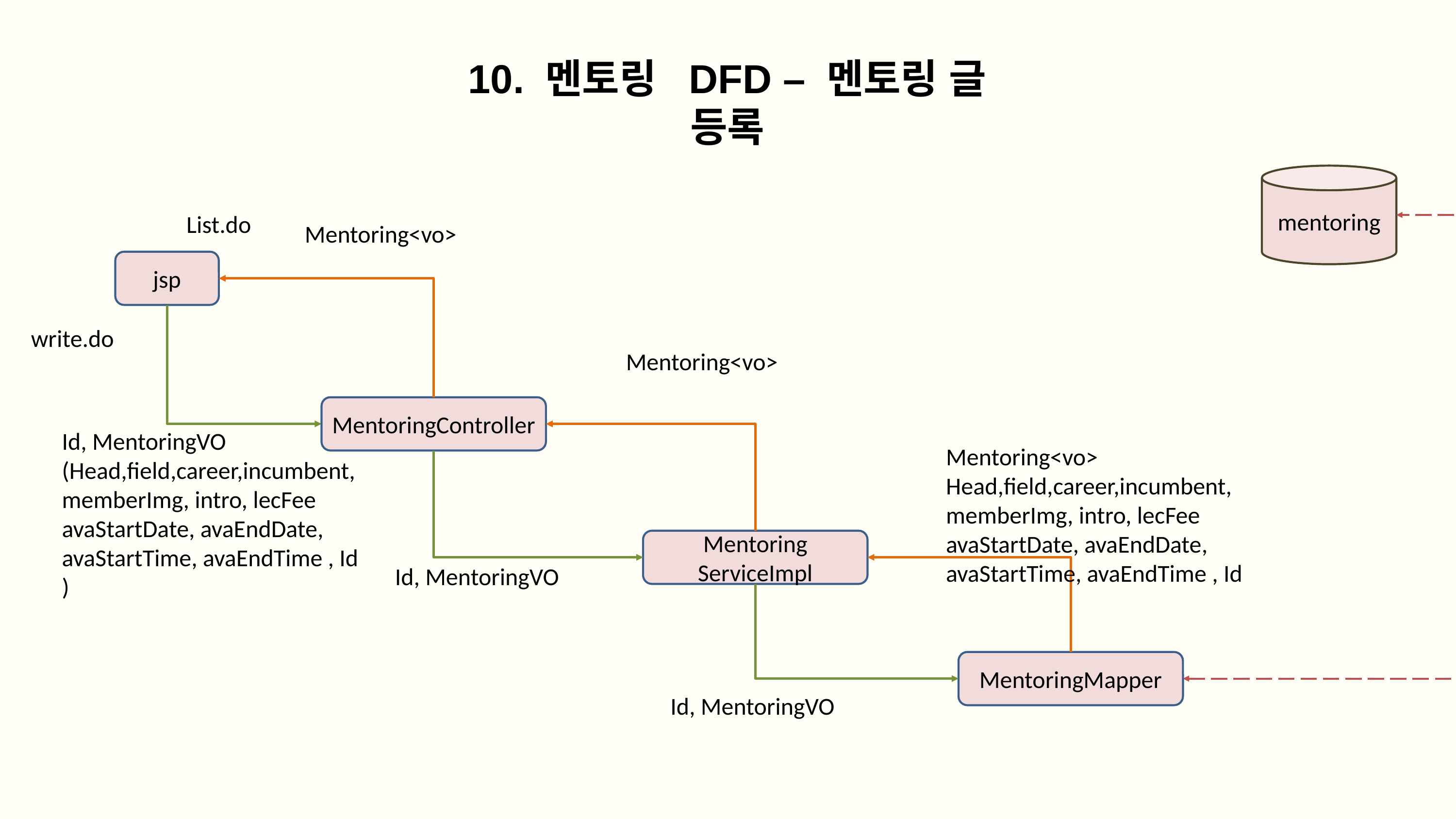

10. 멘토링  DFD – 멘토링 글 등록
mentoring
List.do
Mentoring<vo>
jsp
write.do
Mentoring<vo>
MentoringController
Id, MentoringVO
(Head,field,career,incumbent,
memberImg, intro, lecFee avaStartDate, avaEndDate, avaStartTime, avaEndTime , Id
)
Mentoring<vo>
Head,field,career,incumbent,
memberImg, intro, lecFee avaStartDate, avaEndDate, avaStartTime, avaEndTime , Id
Mentoring
ServiceImpl
Id, MentoringVO
MentoringMapper
Id, MentoringVO